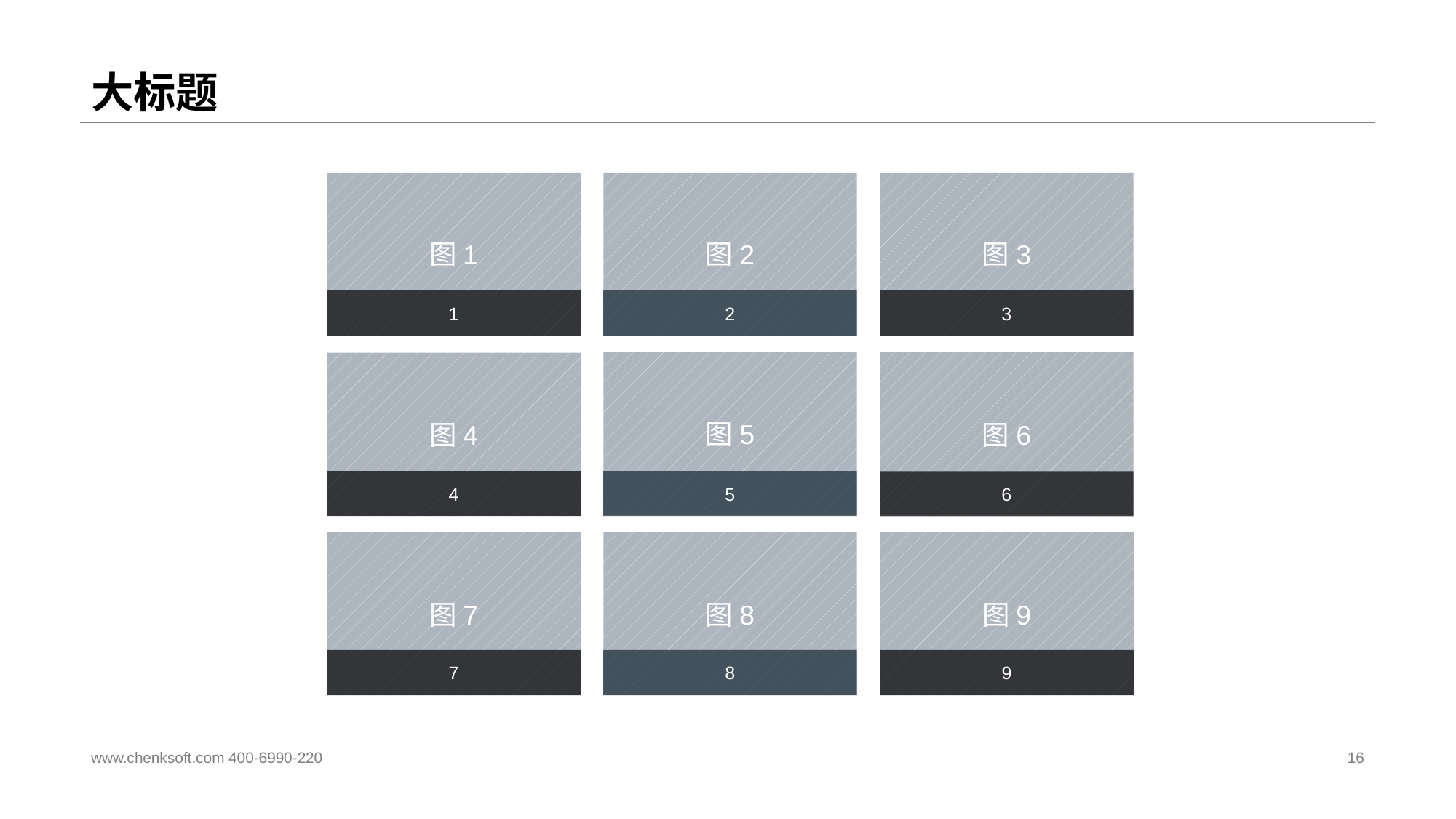

# 大标题
图1
图2
图3
1
2
3
图5
图6
图4
4
5
6
图7
图8
图9
7
8
9
www.chenksoft.com 400-6990-220
16